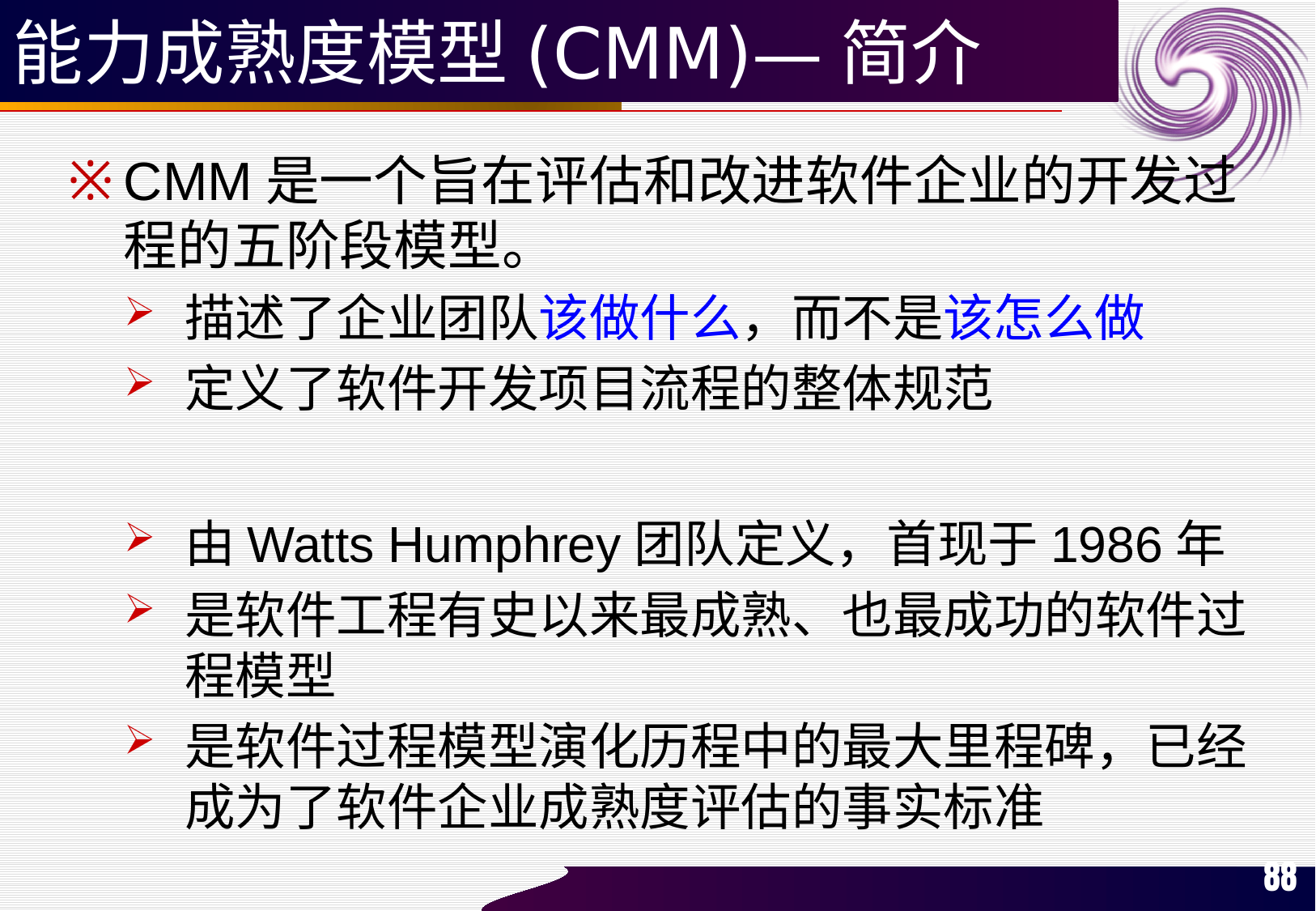

# 能力成熟度模型(CMM)—简介
CMM是一个旨在评估和改进软件企业的开发过程的五阶段模型。
描述了企业团队该做什么，而不是该怎么做
定义了软件开发项目流程的整体规范

由Watts Humphrey团队定义，首现于1986年
是软件工程有史以来最成熟、也最成功的软件过程模型
是软件过程模型演化历程中的最大里程碑，已经成为了软件企业成熟度评估的事实标准
88